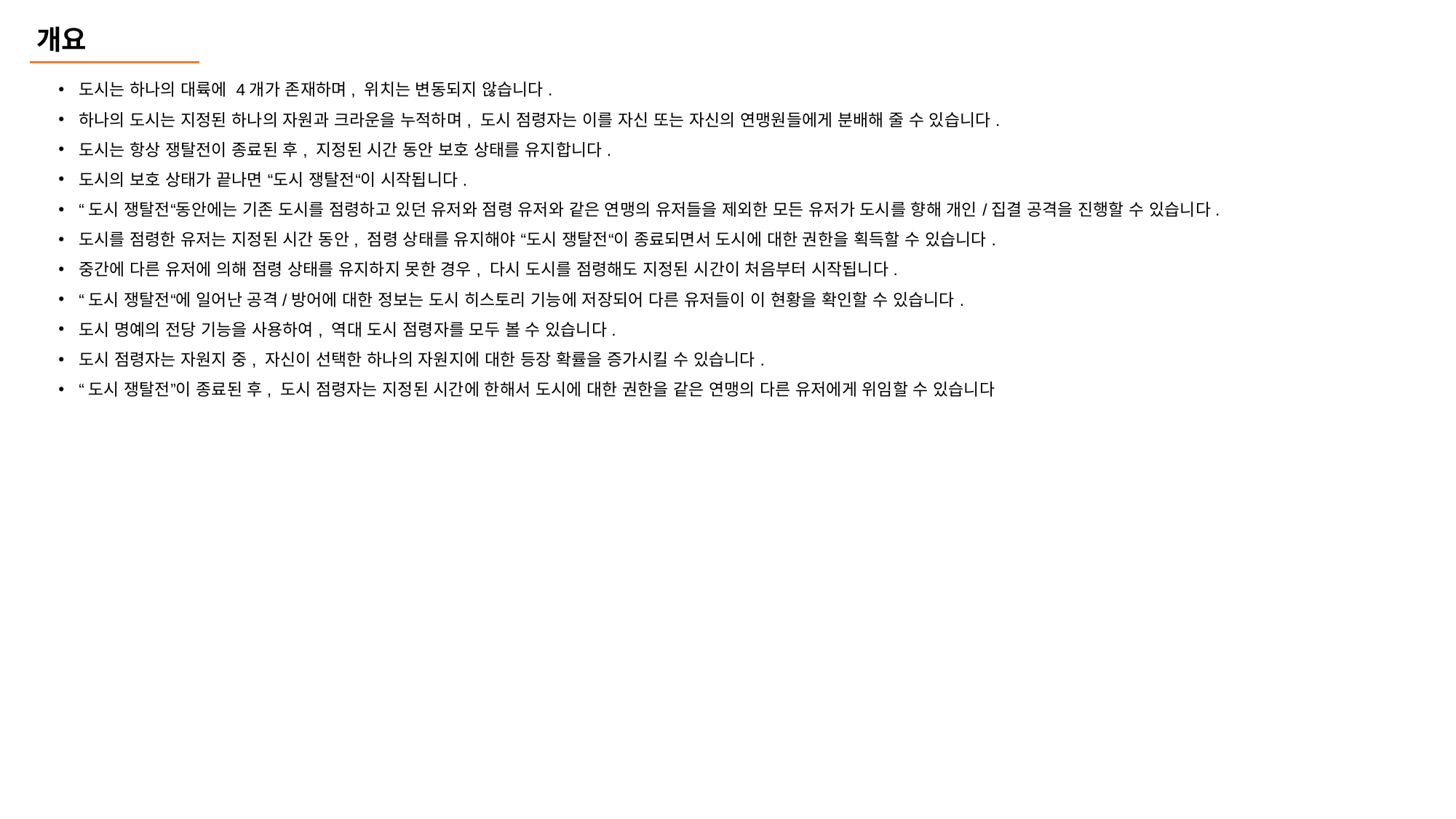

개요
도시는 하나의 대륙에 4개가 존재하며, 위치는 변동되지 않습니다.
하나의 도시는 지정된 하나의 자원과 크라운을 누적하며, 도시 점령자는 이를 자신 또는 자신의 연맹원들에게 분배해 줄 수 있습니다.
도시는 항상 쟁탈전이 종료된 후, 지정된 시간 동안 보호 상태를 유지합니다.
도시의 보호 상태가 끝나면 “도시 쟁탈전“이 시작됩니다.
“도시 쟁탈전“동안에는 기존 도시를 점령하고 있던 유저와 점령 유저와 같은 연맹의 유저들을 제외한 모든 유저가 도시를 향해 개인/집결 공격을 진행할 수 있습니다.
도시를 점령한 유저는 지정된 시간 동안, 점령 상태를 유지해야 “도시 쟁탈전“이 종료되면서 도시에 대한 권한을 획득할 수 있습니다.
중간에 다른 유저에 의해 점령 상태를 유지하지 못한 경우, 다시 도시를 점령해도 지정된 시간이 처음부터 시작됩니다.
“도시 쟁탈전“에 일어난 공격/방어에 대한 정보는 도시 히스토리 기능에 저장되어 다른 유저들이 이 현황을 확인할 수 있습니다.
도시 명예의 전당 기능을 사용하여, 역대 도시 점령자를 모두 볼 수 있습니다.
도시 점령자는 자원지 중, 자신이 선택한 하나의 자원지에 대한 등장 확률을 증가시킬 수 있습니다.
“도시 쟁탈전”이 종료된 후, 도시 점령자는 지정된 시간에 한해서 도시에 대한 권한을 같은 연맹의 다른 유저에게 위임할 수 있습니다